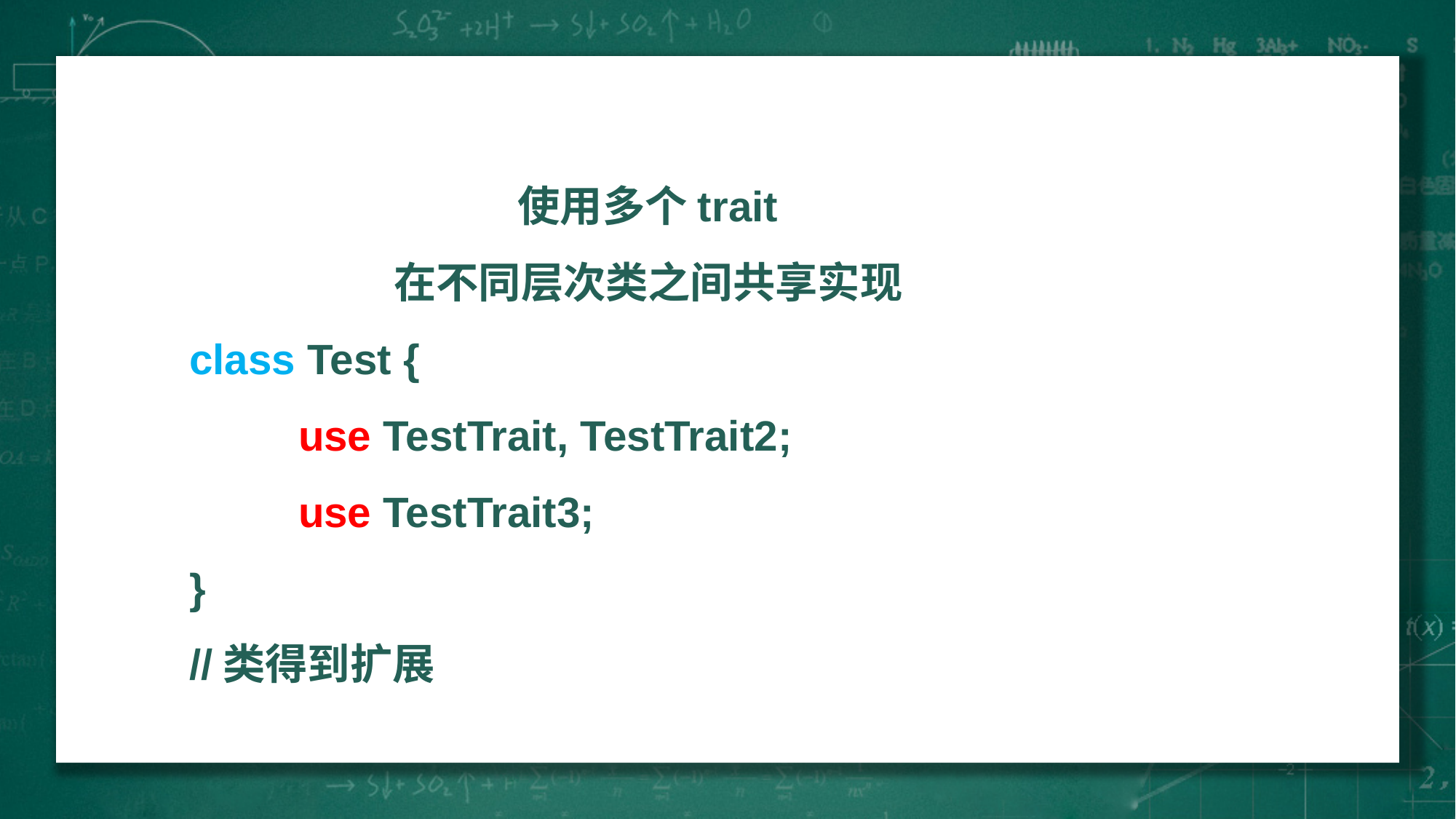

使用多个trait
在不同层次类之间共享实现
class Test {
	use TestTrait, TestTrait2;
	use TestTrait3;
}
//类得到扩展